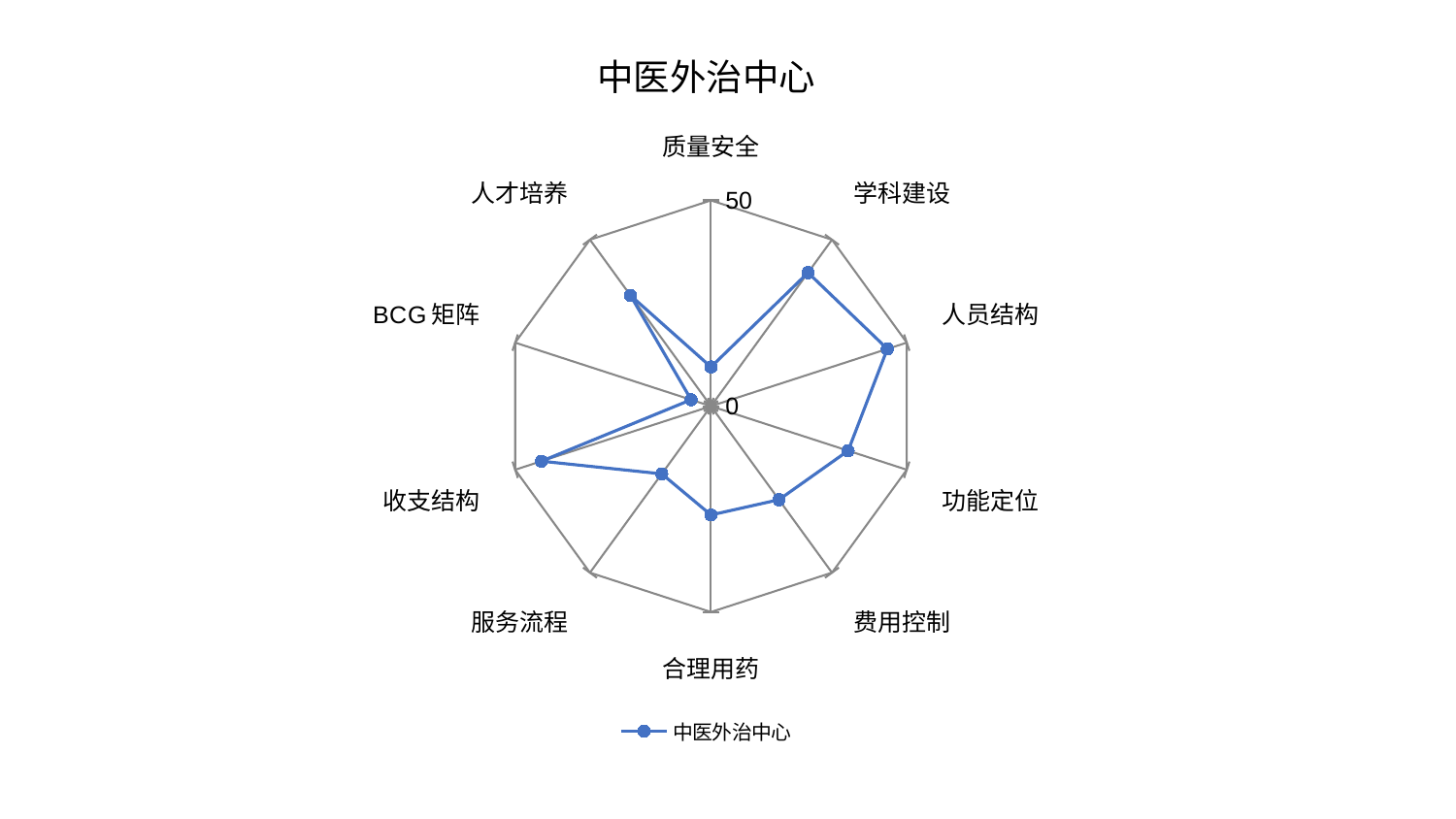

### Chart: 中医外治中心

| Category | 中医外治中心 |
|---|---|
| 质量安全 | 9.534350041738204 |
| 学科建设 | 40.105900218555625 |
| 人员结构 | 45.05011927572072 |
| 功能定位 | 35.026172619500365 |
| 费用控制 | 28.09004056720858 |
| 合理用药 | 26.425285394013915 |
| 服务流程 | 20.335195510060505 |
| 收支结构 | 43.280467780313465 |
| BCG矩阵 | 5.077166997589032 |
| 人才培养 | 33.28176472328372 |
100